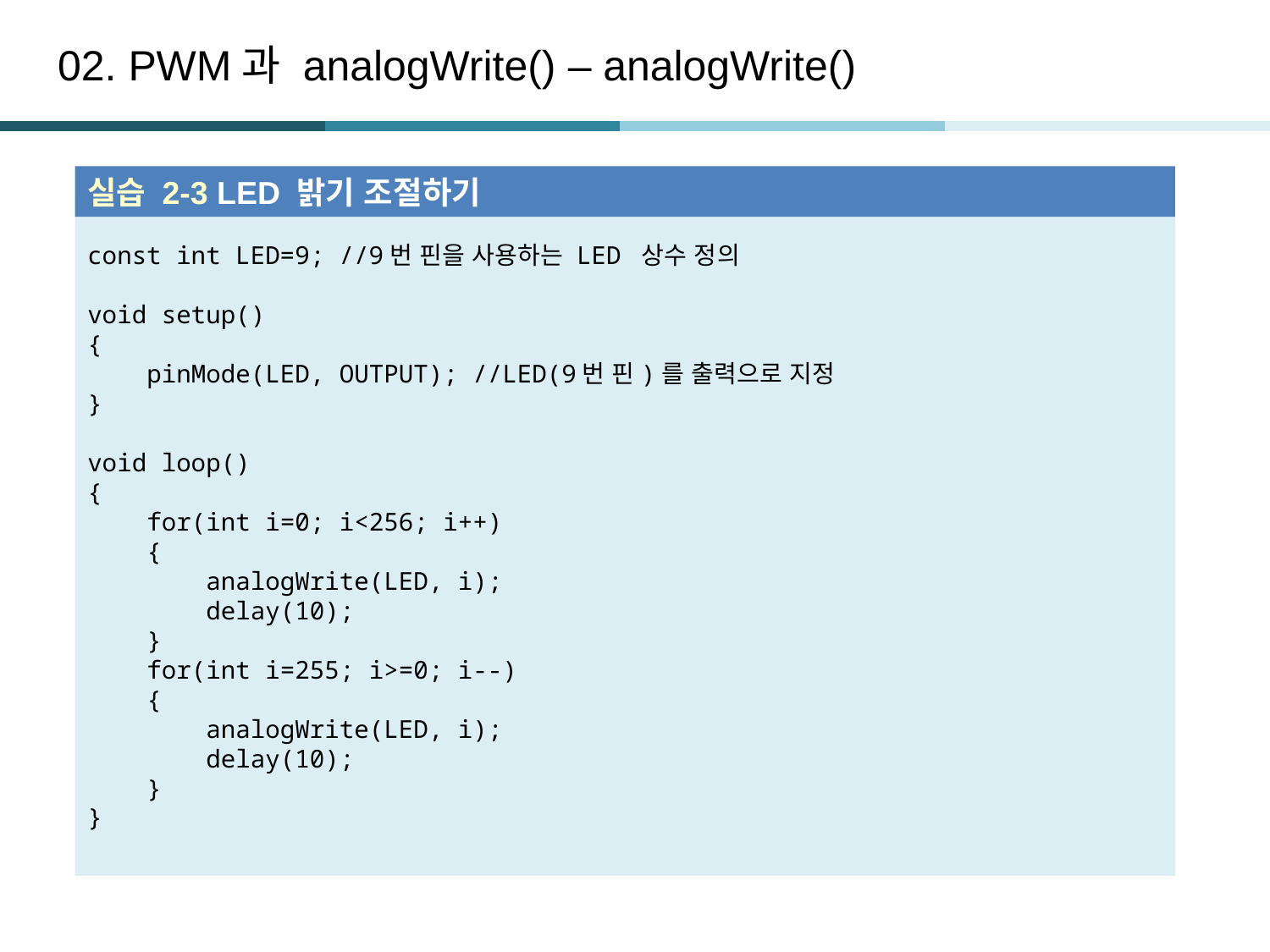

# 02. PWM과 analogWrite() – analogWrite()
실습 2-3 LED 밝기 조절하기
const int LED=9; //9번 핀을 사용하는 LED 상수 정의

void setup()
{
    pinMode(LED, OUTPUT); //LED(9번 핀)를 출력으로 지정
}

void loop()
{
    for(int i=0; i<256; i++)
    {
        analogWrite(LED, i);
        delay(10);
    }
    for(int i=255; i>=0; i--)
    {
        analogWrite(LED, i);
        delay(10);
    }
}